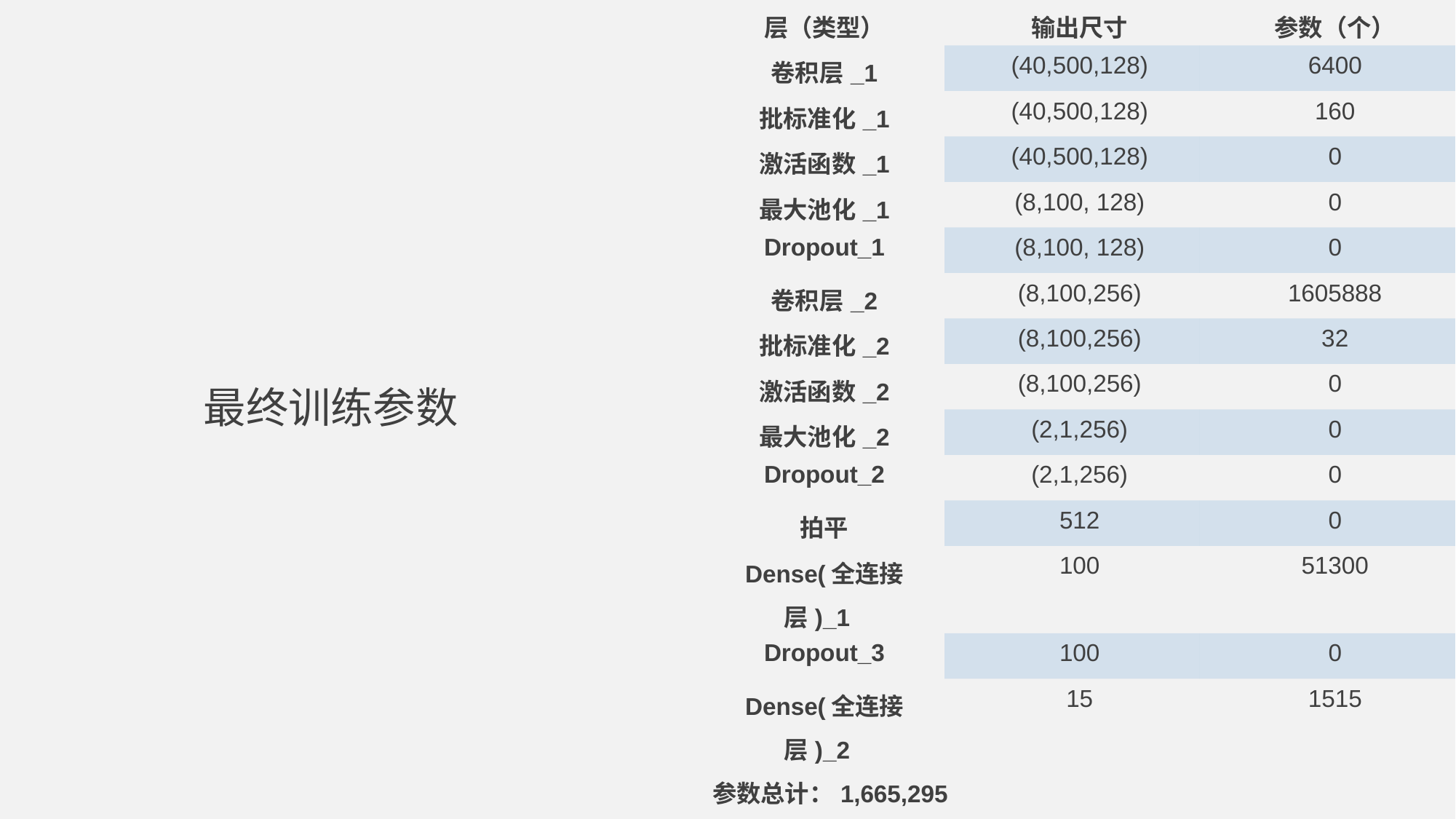

| 层（类型） | 输出尺寸 | 参数（个） |
| --- | --- | --- |
| 卷积层\_1 | (40,500,128) | 6400 |
| 批标准化\_1 | (40,500,128) | 160 |
| 激活函数\_1 | (40,500,128) | 0 |
| 最大池化\_1 | (8,100, 128) | 0 |
| Dropout\_1 | (8,100, 128) | 0 |
| 卷积层\_2 | (8,100,256) | 1605888 |
| 批标准化\_2 | (8,100,256) | 32 |
| 激活函数\_2 | (8,100,256) | 0 |
| 最大池化\_2 | (2,1,256) | 0 |
| Dropout\_2 | (2,1,256) | 0 |
| 拍平 | 512 | 0 |
| Dense(全连接层)\_1 | 100 | 51300 |
| Dropout\_3 | 100 | 0 |
| Dense(全连接层)\_2 | 15 | 1515 |
| 参数总计：1,665,295 |  |  |
| 可训练参数：1,665,199 |  |  |
| 不可训练参数：96 |  |  |
# 最终训练参数